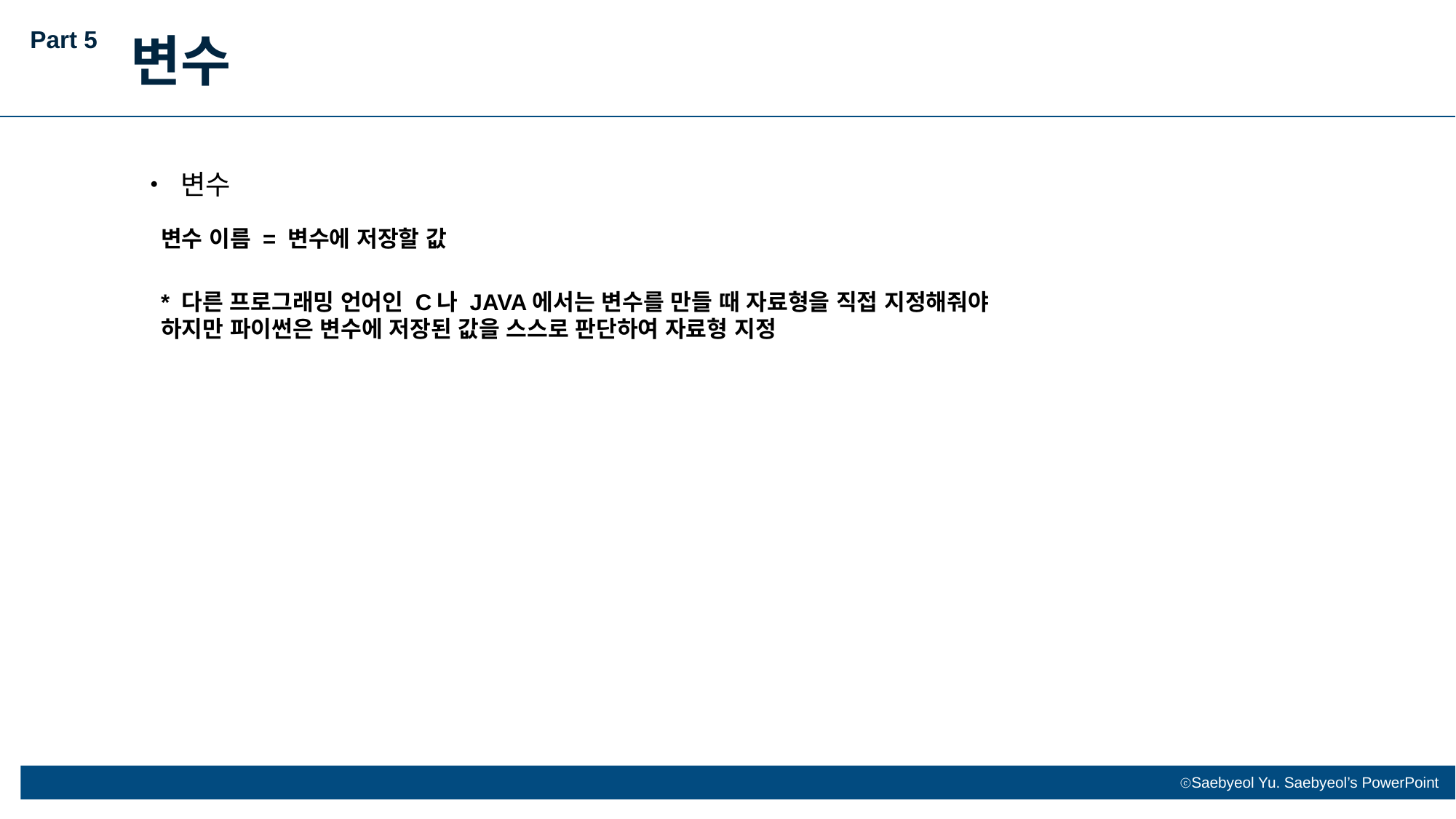

Part 5
변수
• 변수
변수 이름 = 변수에 저장할 값
* 다른 프로그래밍 언어인 C나 JAVA에서는 변수를 만들 때 자료형을 직접 지정해줘야 하지만 파이썬은 변수에 저장된 값을 스스로 판단하여 자료형 지정